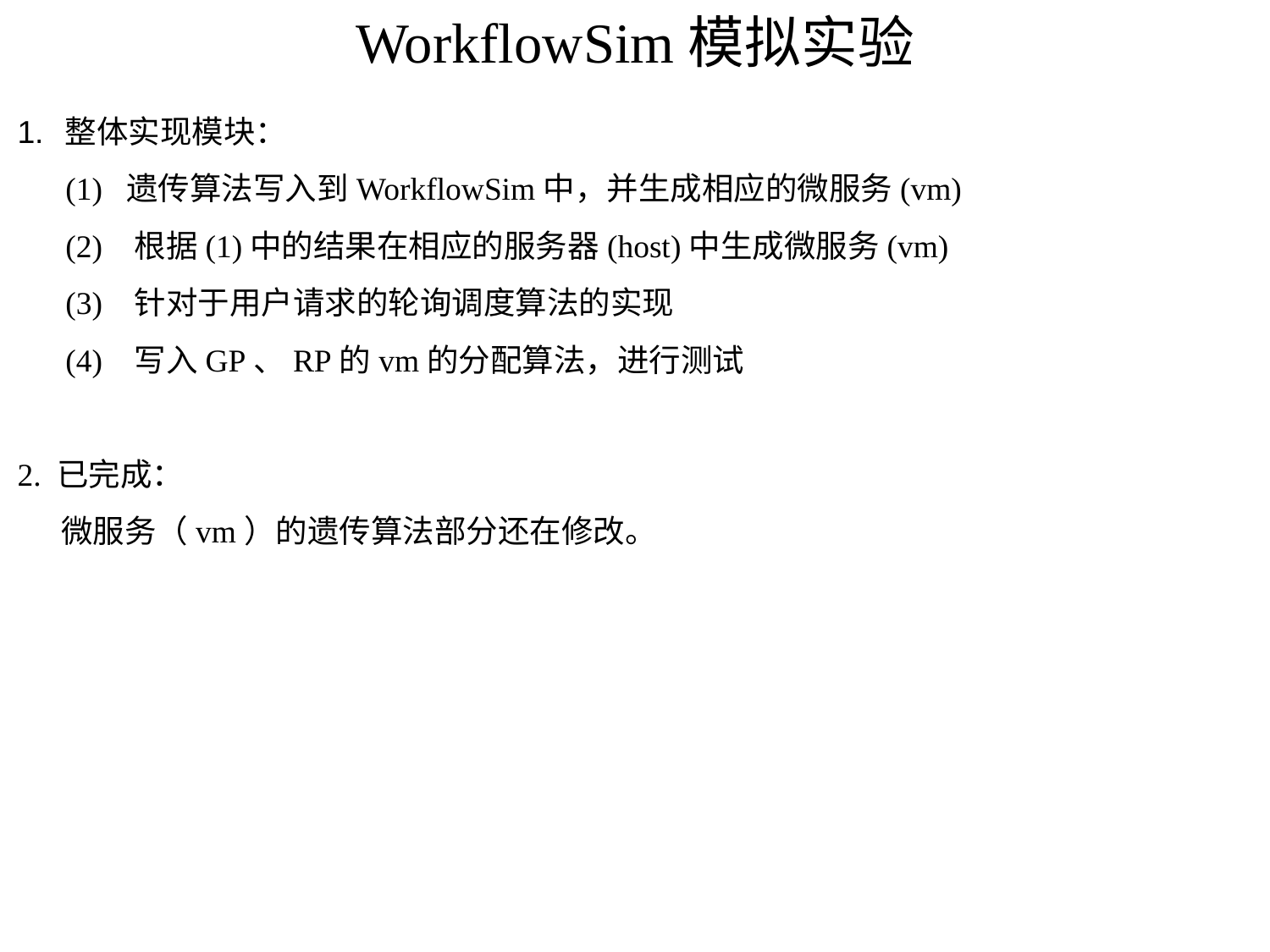

# WorkflowSim模拟实验
整体实现模块：
      (1)  遗传算法写入到WorkflowSim中，并生成相应的微服务(vm)
      (2)   根据(1)中的结果在相应的服务器(host)中生成微服务(vm)
      (3)   针对于用户请求的轮询调度算法的实现
      (4)   写入GP、RP的vm的分配算法，进行测试

2. 已完成：
     微服务（vm）的遗传算法部分还在修改。